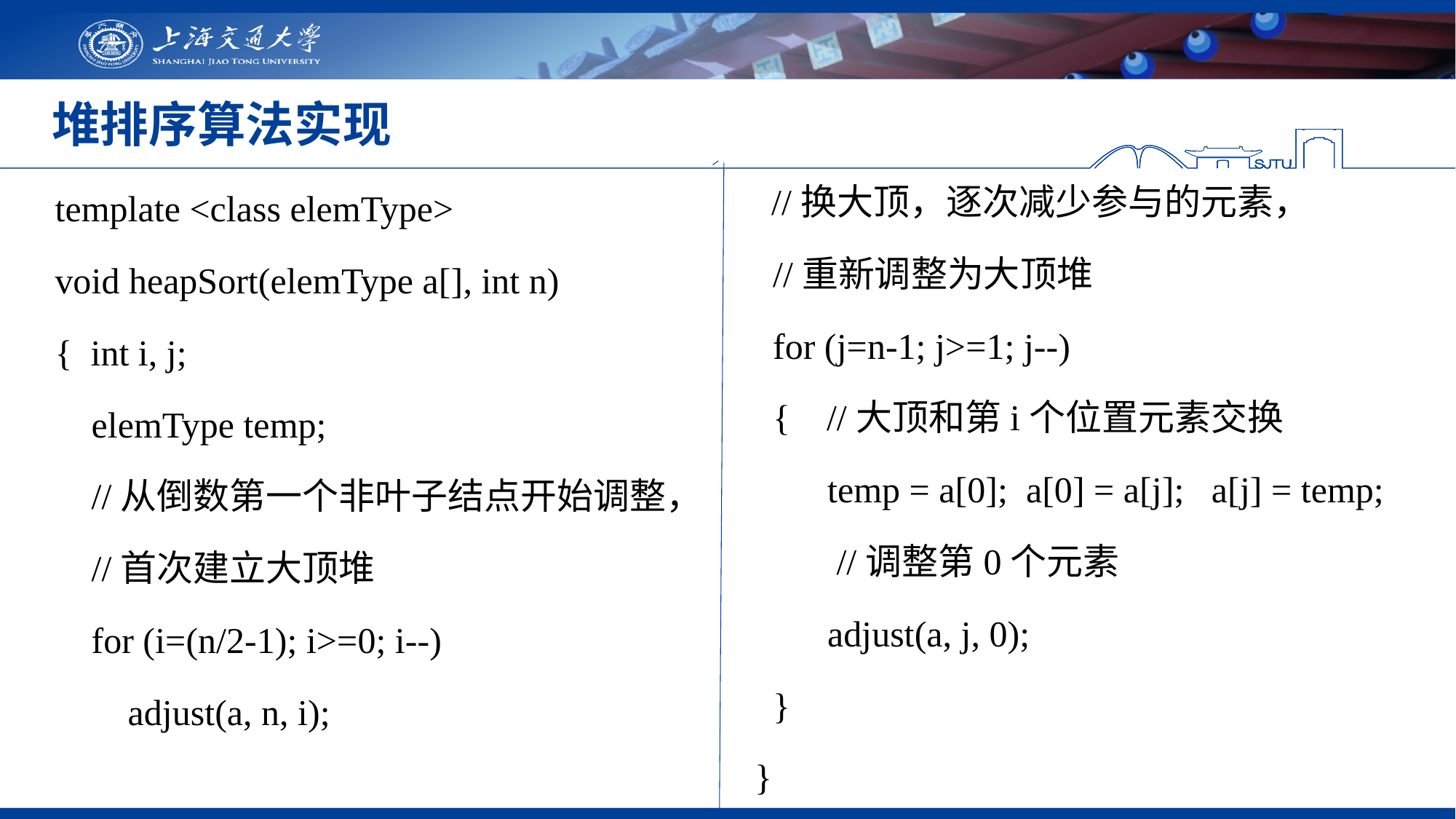

# 堆排序算法实现
  //换大顶，逐次减少参与的元素，
  //重新调整为大顶堆
  for (j=n-1; j>=1; j--)
  {    //大顶和第i个位置元素交换
        temp = a[0];  a[0] = a[j];   a[j] = temp;
         //调整第0个元素
        adjust(a, j, 0);
  }
}
template <class elemType>
void heapSort(elemType a[], int n)
{  int i, j;
    elemType temp;
    //从倒数第一个非叶子结点开始调整，
    //首次建立大顶堆
    for (i=(n/2-1); i>=0; i--)
        adjust(a, n, i);